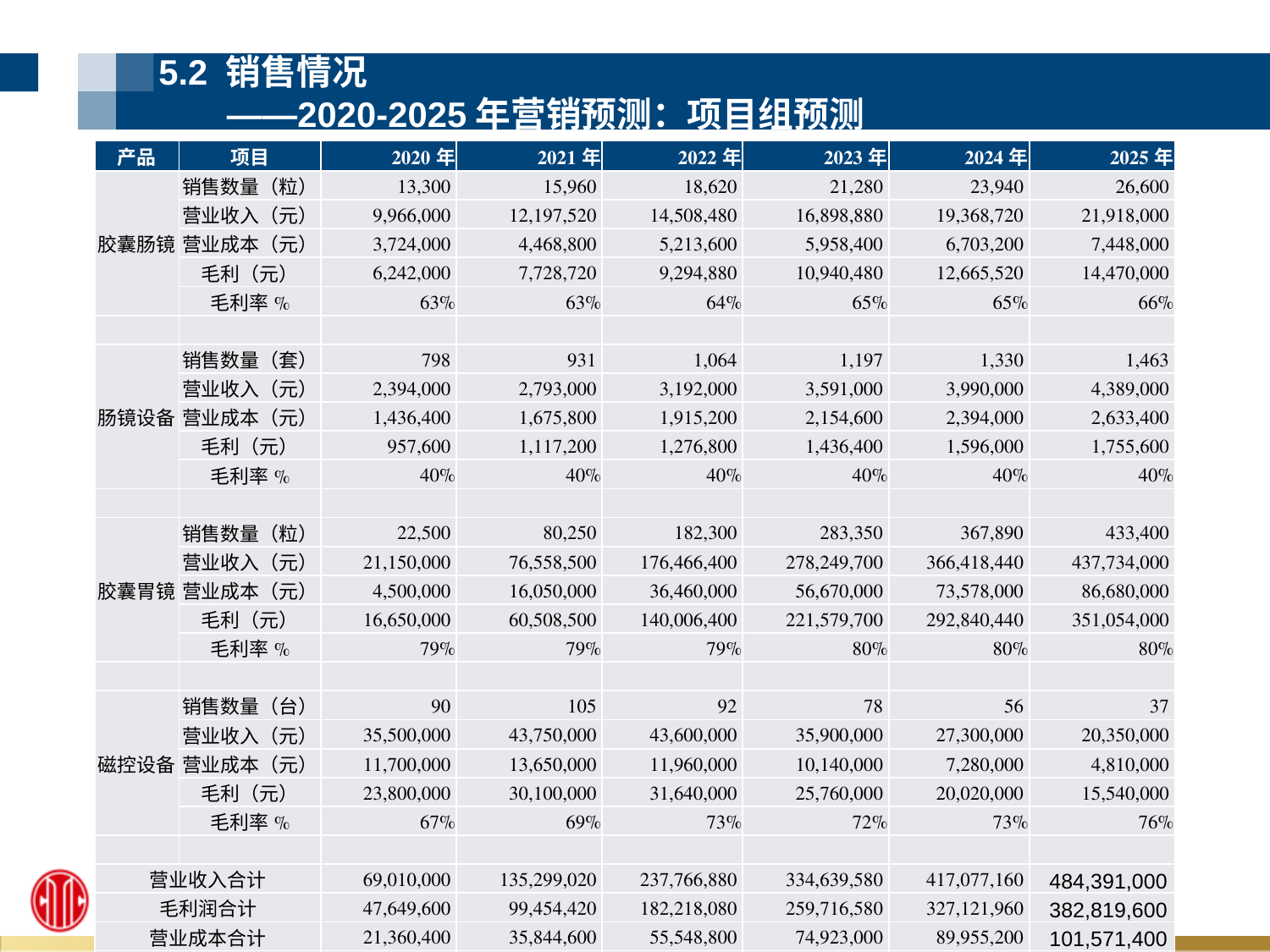

5.2 销售情况
       ——2020-2025年营销预测：项目组预测
| 产品 | 项目 | 2020年 | 2021年 | 2022年 | 2023年 | 2024年 | 2025年 |
| --- | --- | --- | --- | --- | --- | --- | --- |
| 胶囊肠镜 | 销售数量（粒） | 13,300 | 15,960 | 18,620 | 21,280 | 23,940 | 26,600 |
|  | 营业收入（元） | 9,966,000 | 12,197,520 | 14,508,480 | 16,898,880 | 19,368,720 | 21,918,000 |
|  | 营业成本（元） | 3,724,000 | 4,468,800 | 5,213,600 | 5,958,400 | 6,703,200 | 7,448,000 |
|  | 毛利（元） | 6,242,000 | 7,728,720 | 9,294,880 | 10,940,480 | 12,665,520 | 14,470,000 |
|  | 毛利率% | 63% | 63% | 64% | 65% | 65% | 66% |
|  |  |  |  |  |  |  |  |
| 肠镜设备 | 销售数量（套） | 798 | 931 | 1,064 | 1,197 | 1,330 | 1,463 |
|  | 营业收入（元） | 2,394,000 | 2,793,000 | 3,192,000 | 3,591,000 | 3,990,000 | 4,389,000 |
|  | 营业成本（元） | 1,436,400 | 1,675,800 | 1,915,200 | 2,154,600 | 2,394,000 | 2,633,400 |
|  | 毛利（元） | 957,600 | 1,117,200 | 1,276,800 | 1,436,400 | 1,596,000 | 1,755,600 |
|  | 毛利率% | 40% | 40% | 40% | 40% | 40% | 40% |
|  |  |  |  |  |  |  |  |
| 胶囊胃镜 | 销售数量（粒） | 22,500 | 80,250 | 182,300 | 283,350 | 367,890 | 433,400 |
|  | 营业收入（元） | 21,150,000 | 76,558,500 | 176,466,400 | 278,249,700 | 366,418,440 | 437,734,000 |
|  | 营业成本（元） | 4,500,000 | 16,050,000 | 36,460,000 | 56,670,000 | 73,578,000 | 86,680,000 |
|  | 毛利（元） | 16,650,000 | 60,508,500 | 140,006,400 | 221,579,700 | 292,840,440 | 351,054,000 |
|  | 毛利率% | 79% | 79% | 79% | 80% | 80% | 80% |
|  |  |  |  |  |  |  |  |
| 磁控设备 | 销售数量（台） | 90 | 105 | 92 | 78 | 56 | 37 |
|  | 营业收入（元） | 35,500,000 | 43,750,000 | 43,600,000 | 35,900,000 | 27,300,000 | 20,350,000 |
|  | 营业成本（元） | 11,700,000 | 13,650,000 | 11,960,000 | 10,140,000 | 7,280,000 | 4,810,000 |
|  | 毛利（元） | 23,800,000 | 30,100,000 | 31,640,000 | 25,760,000 | 20,020,000 | 15,540,000 |
|  | 毛利率% | 67% | 69% | 73% | 72% | 73% | 76% |
|  |  |  |  |  |  |  |  |
| 营业收入合计 |  | 69,010,000 | 135,299,020 | 237,766,880 | 334,639,580 | 417,077,160 | 484,391,000 |
| 毛利润合计 |  | 47,649,600 | 99,454,420 | 182,218,080 | 259,716,580 | 327,121,960 | 382,819,600 |
| 营业成本合计 |  | 21,360,400 | 35,844,600 | 55,548,800 | 74,923,000 | 89,955,200 | 101,571,400 |
| 综合毛利率 |  | 69.05% | 73.51% | 76.64% | 77.61% | 78.43% | 79.03% |